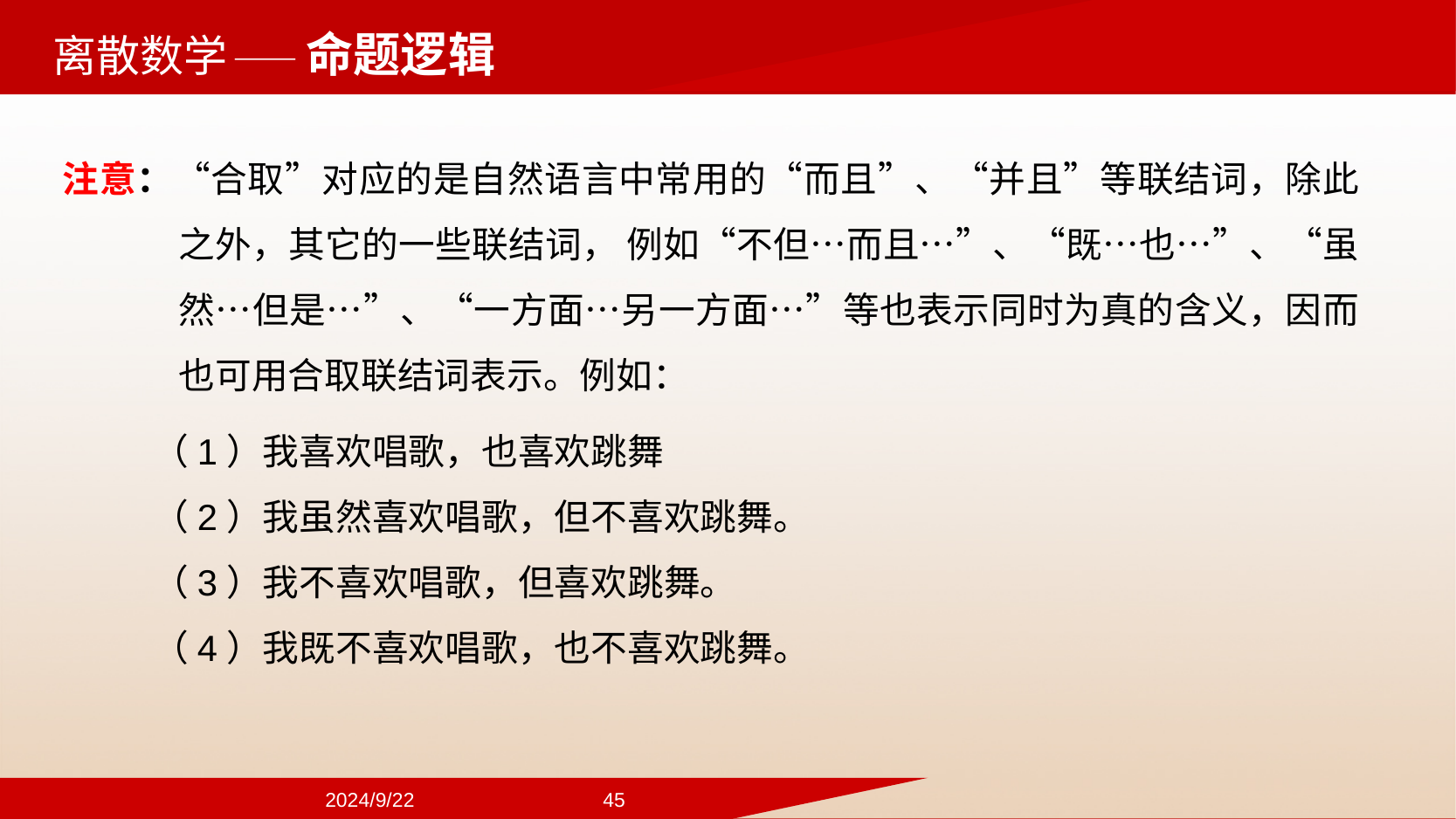

——命题逻辑
注意：“合取”对应的是自然语言中常用的“而且”、“并且”等联结词，除此之外，其它的一些联结词， 例如“不但…而且…”、“既…也…”、“虽然…但是…”、“一方面…另一方面…”等也表示同时为真的含义，因而也可用合取联结词表示。例如：
（1）我喜欢唱歌，也喜欢跳舞
（2）我虽然喜欢唱歌，但不喜欢跳舞。
（3）我不喜欢唱歌，但喜欢跳舞。
（4）我既不喜欢唱歌，也不喜欢跳舞。
2024/9/22
45